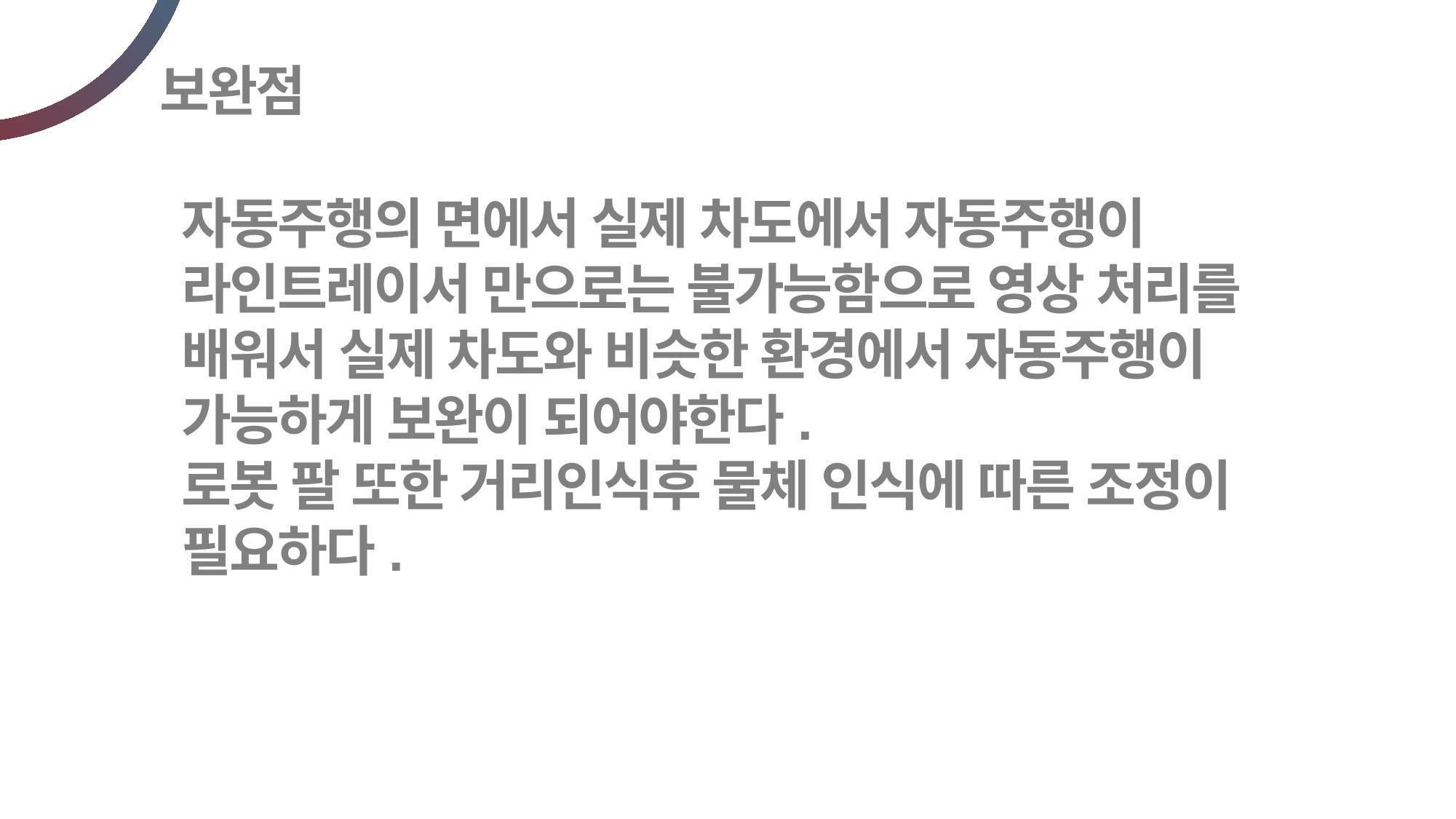

보완점
자동주행의 면에서 실제 차도에서 자동주행이 라인트레이서 만으로는 불가능함으로 영상 처리를 배워서 실제 차도와 비슷한 환경에서 자동주행이 가능하게 보완이 되어야한다.
로봇 팔 또한 거리인식후 물체 인식에 따른 조정이 필요하다.